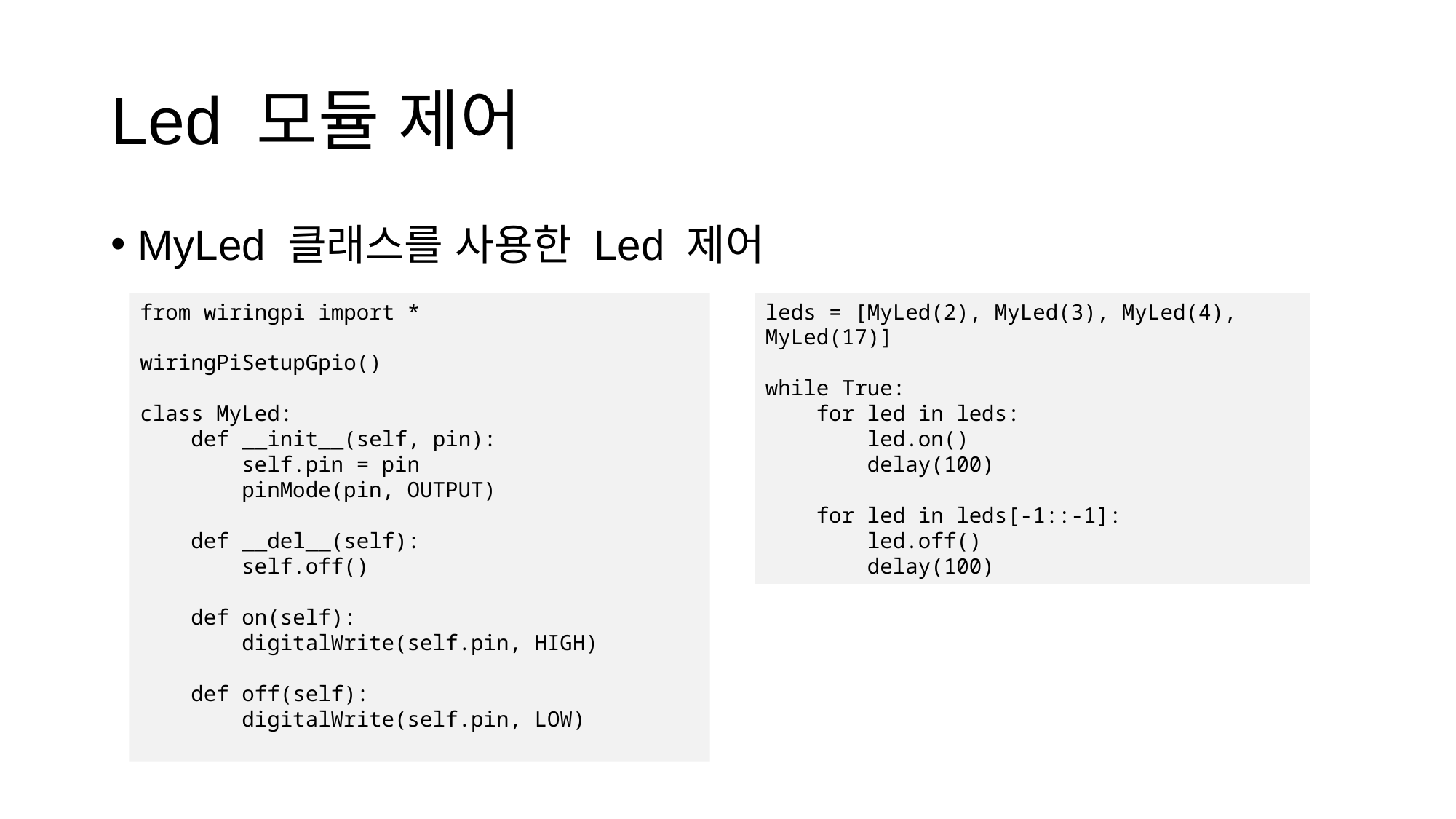

# Led 모듈 제어
MyLed 클래스를 사용한 Led 제어
from wiringpi import *

wiringPiSetupGpio()

class MyLed:
    def __init__(self, pin):
        self.pin = pin
        pinMode(pin, OUTPUT)

    def __del__(self):
        self.off()

    def on(self):
        digitalWrite(self.pin, HIGH)

    def off(self):
        digitalWrite(self.pin, LOW)

leds = [MyLed(2), MyLed(3), MyLed(4), MyLed(17)]

while True:
    for led in leds:
        led.on()
        delay(100)

    for led in leds[-1::-1]:
        led.off()
        delay(100)